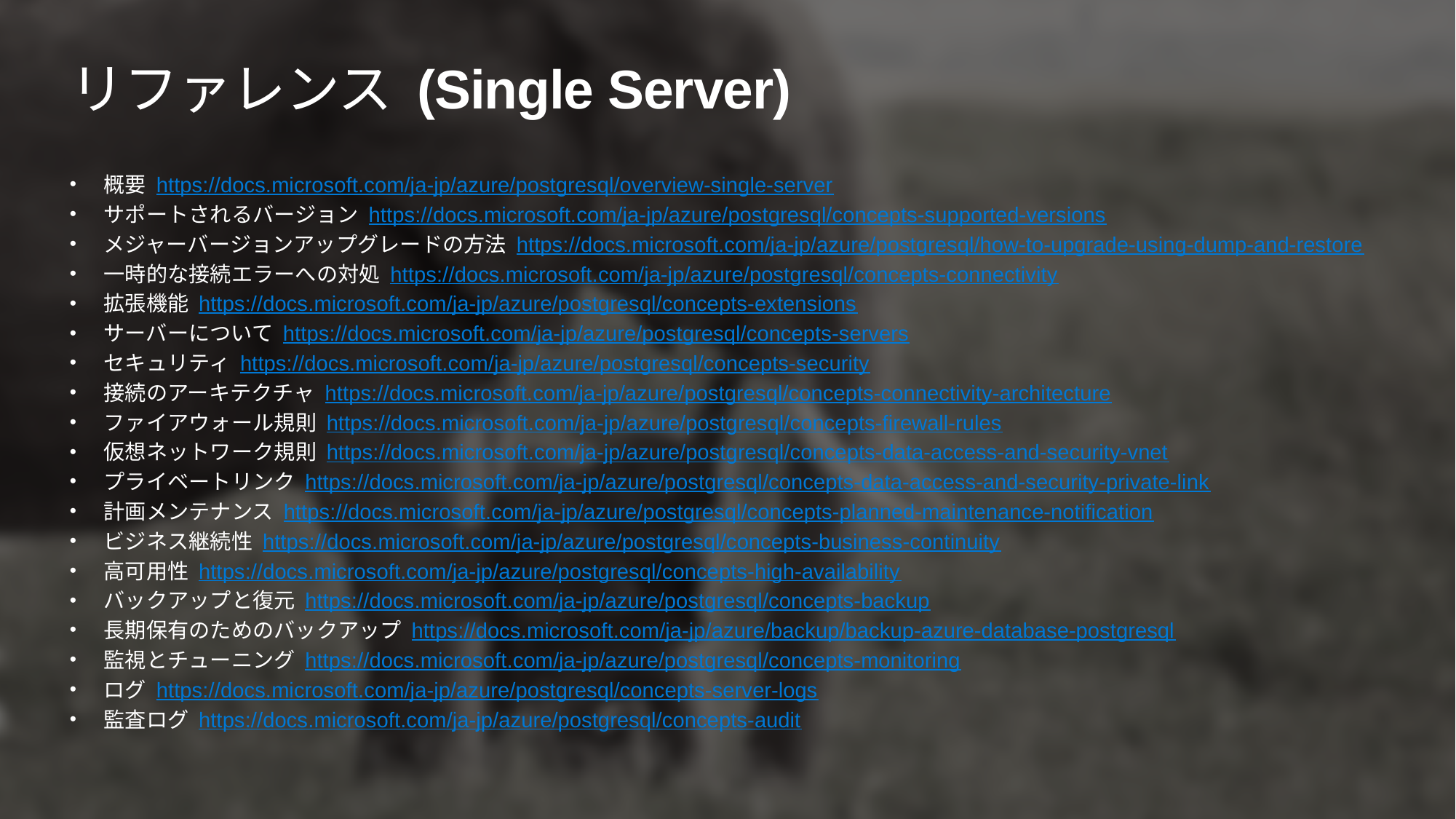

# リファレンス (Single Server)
概要 https://docs.microsoft.com/ja-jp/azure/postgresql/overview-single-server
サポートされるバージョン https://docs.microsoft.com/ja-jp/azure/postgresql/concepts-supported-versions
メジャーバージョンアップグレードの方法 https://docs.microsoft.com/ja-jp/azure/postgresql/how-to-upgrade-using-dump-and-restore
一時的な接続エラーへの対処 https://docs.microsoft.com/ja-jp/azure/postgresql/concepts-connectivity
拡張機能 https://docs.microsoft.com/ja-jp/azure/postgresql/concepts-extensions
サーバーについて https://docs.microsoft.com/ja-jp/azure/postgresql/concepts-servers
セキュリティ https://docs.microsoft.com/ja-jp/azure/postgresql/concepts-security
接続のアーキテクチャ https://docs.microsoft.com/ja-jp/azure/postgresql/concepts-connectivity-architecture
ファイアウォール規則 https://docs.microsoft.com/ja-jp/azure/postgresql/concepts-firewall-rules
仮想ネットワーク規則 https://docs.microsoft.com/ja-jp/azure/postgresql/concepts-data-access-and-security-vnet
プライベートリンク https://docs.microsoft.com/ja-jp/azure/postgresql/concepts-data-access-and-security-private-link
計画メンテナンス https://docs.microsoft.com/ja-jp/azure/postgresql/concepts-planned-maintenance-notification
ビジネス継続性 https://docs.microsoft.com/ja-jp/azure/postgresql/concepts-business-continuity
高可用性 https://docs.microsoft.com/ja-jp/azure/postgresql/concepts-high-availability
バックアップと復元 https://docs.microsoft.com/ja-jp/azure/postgresql/concepts-backup
長期保有のためのバックアップ https://docs.microsoft.com/ja-jp/azure/backup/backup-azure-database-postgresql
監視とチューニング https://docs.microsoft.com/ja-jp/azure/postgresql/concepts-monitoring
ログ https://docs.microsoft.com/ja-jp/azure/postgresql/concepts-server-logs
監査ログ https://docs.microsoft.com/ja-jp/azure/postgresql/concepts-audit